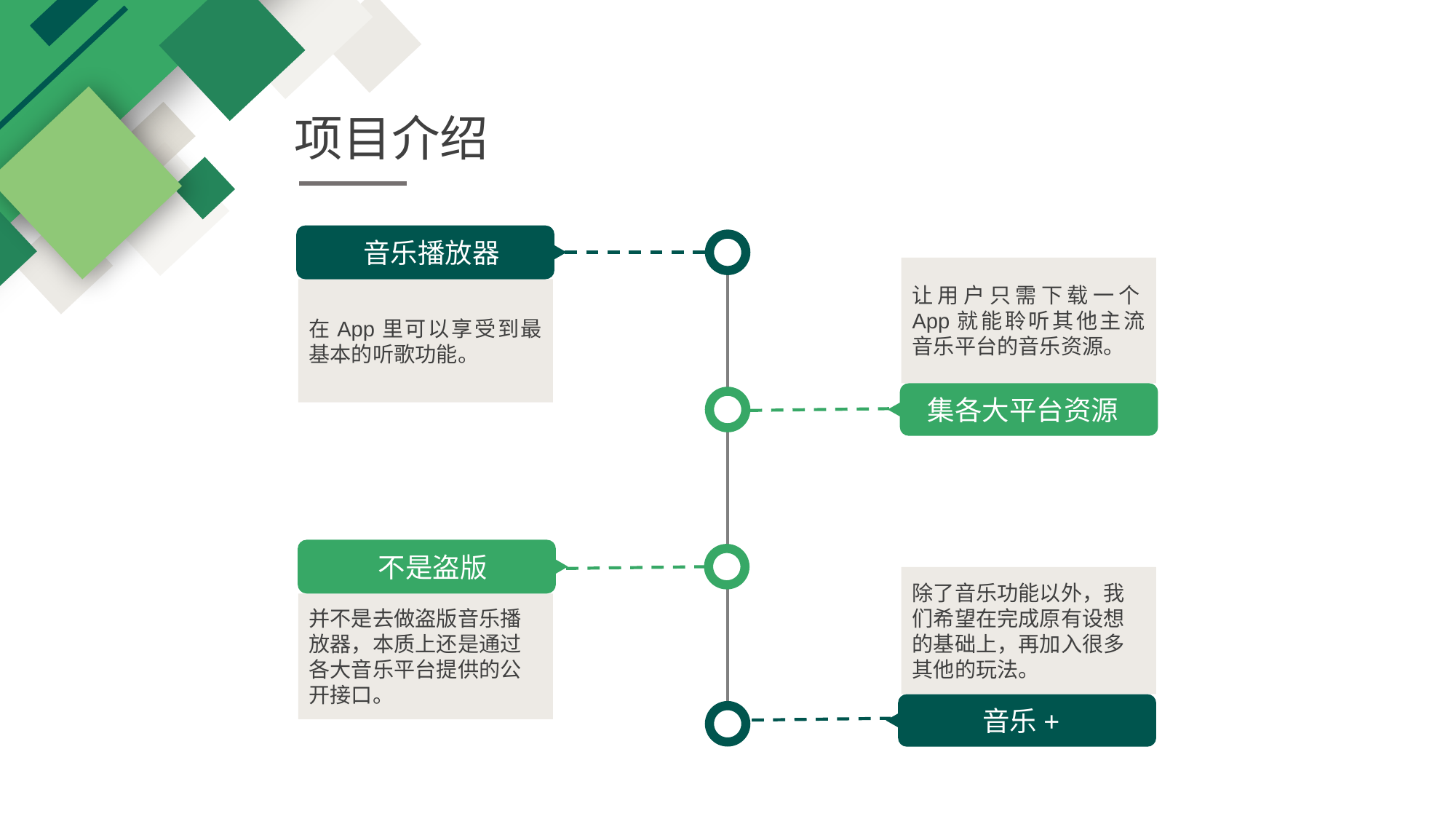

项目介绍
音乐播放器

让用户只需下载一个App就能聆听其他主流音乐平台的音乐资源。
在App里可以享受到最基本的听歌功能。
集各大平台资源

不是盗版

除了音乐功能以外，我们希望在完成原有设想的基础上，再加入很多其他的玩法。
并不是去做盗版音乐播放器，本质上还是通过各大音乐平台提供的公开接口。
音乐+